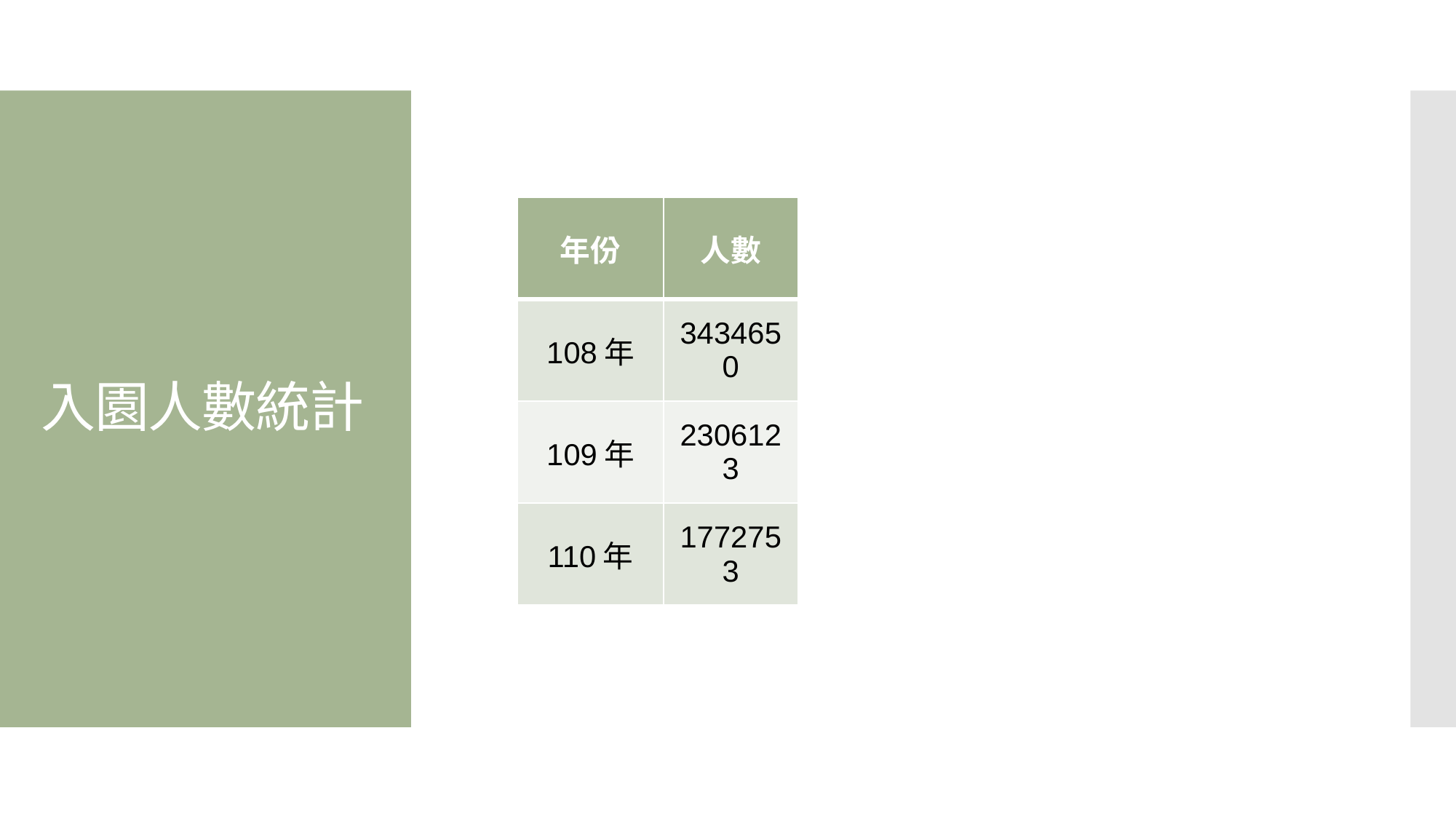

# 入園人數統計
| 年份 | 人數 |
| --- | --- |
| 108年 | 3434650 |
| 109年 | 2306123 |
| 110年 | 1772753 |